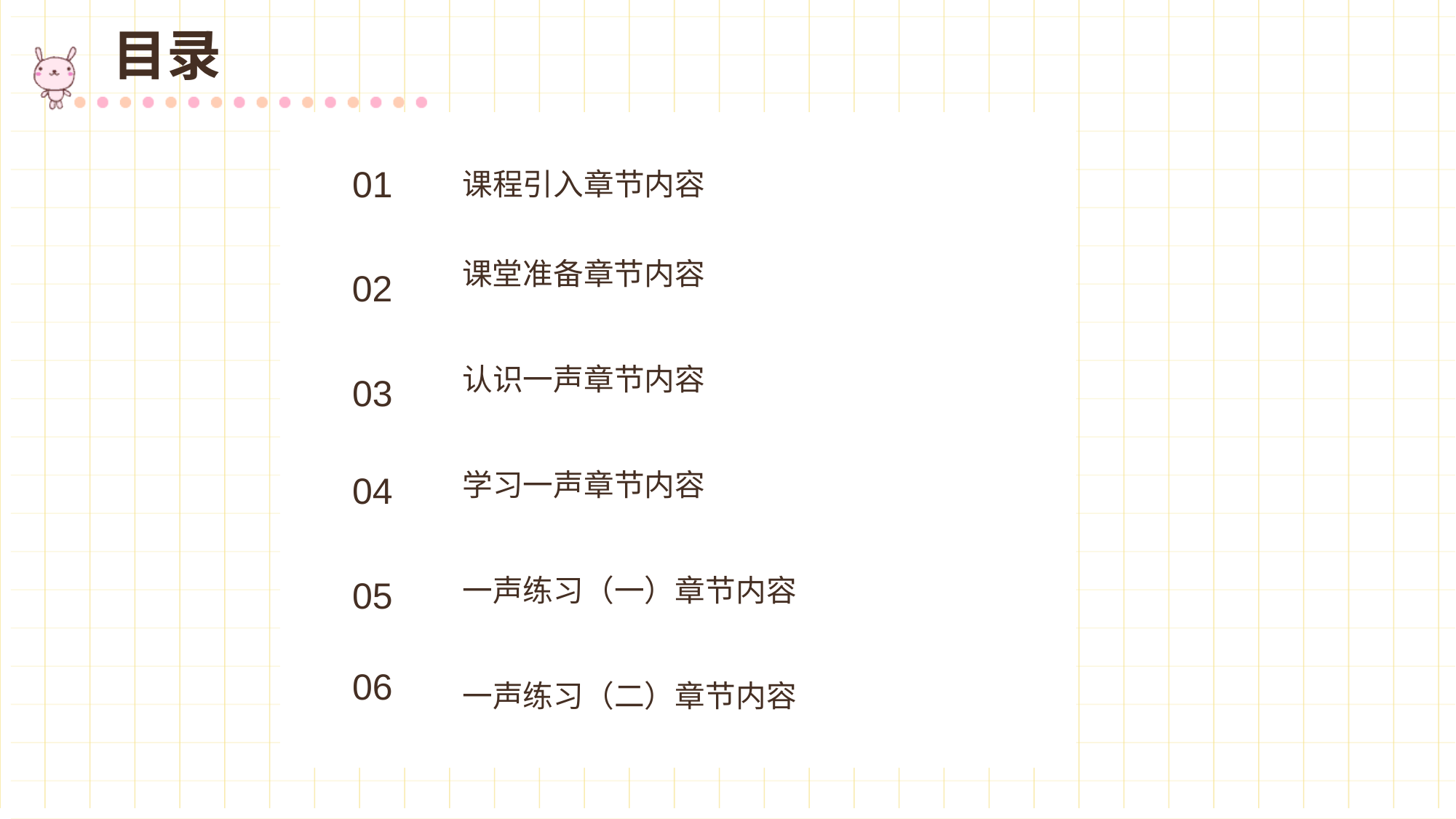

目录

课程引入章节内容
01
课堂准备章节内容

02
认识一声章节内容

03
学习一声章节内容

04
一声练习（一）章节内容

05
06
一声练习（二）章节内容